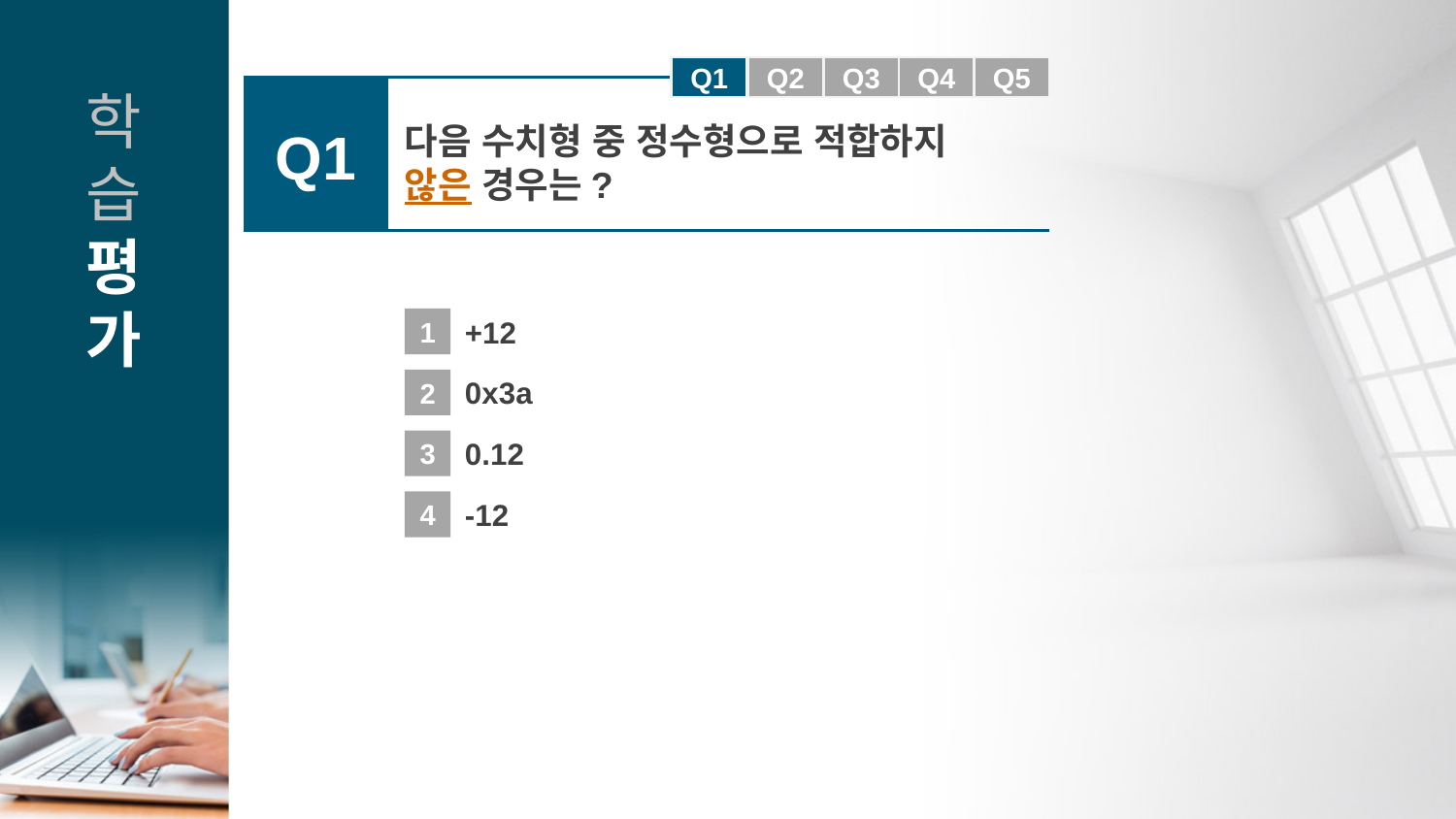

Q1
Q1
Q2
Q3
Q4
Q5
Q1
다음 수치형 중 정수형으로 적합하지
않은 경우는?
1
+12
2
0x3a
3
0.12
4
-12